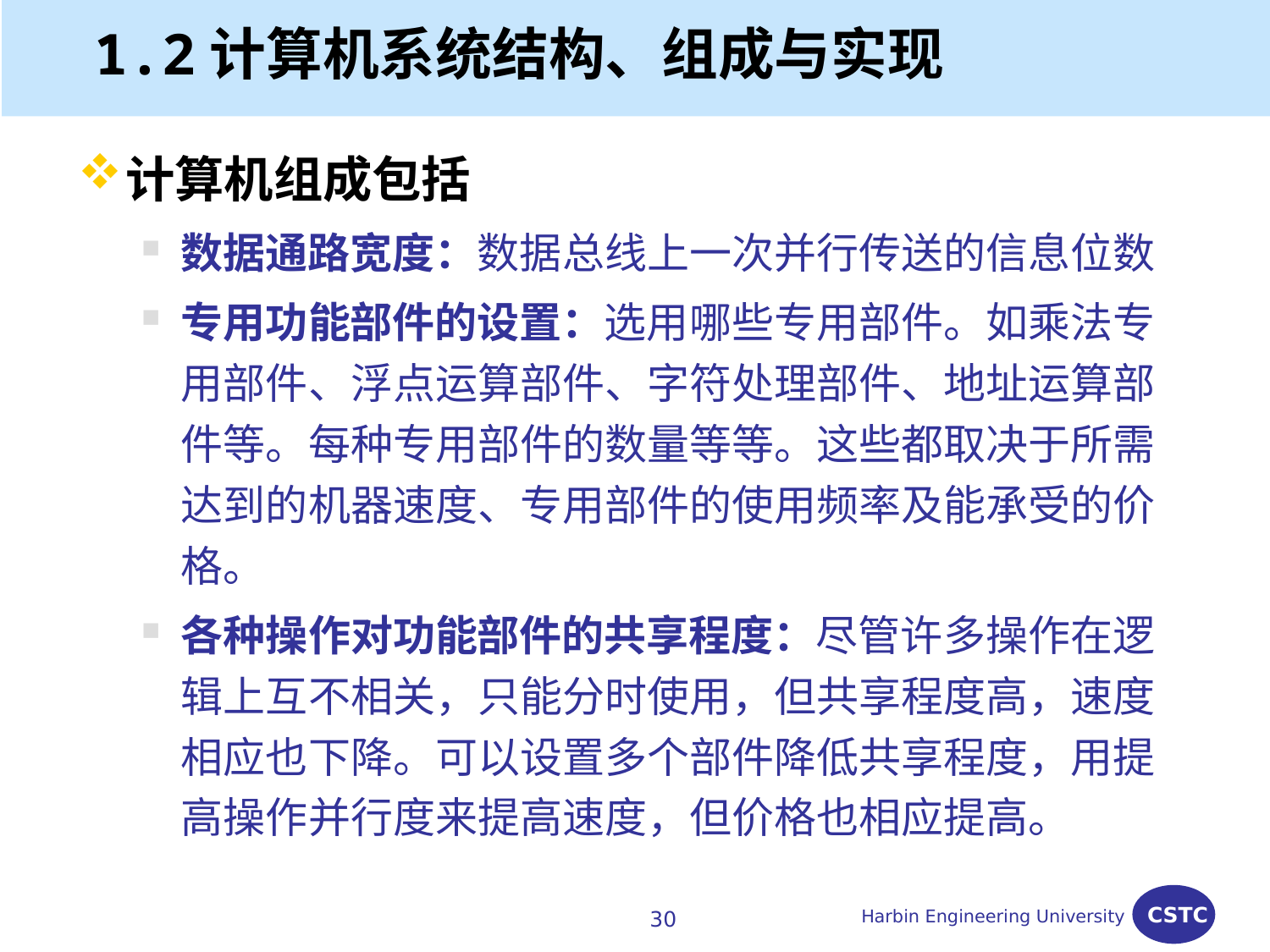

# 1.2计算机系统结构、组成与实现
计算机组成包括
数据通路宽度：数据总线上一次并行传送的信息位数
专用功能部件的设置：选用哪些专用部件。如乘法专用部件、浮点运算部件、字符处理部件、地址运算部件等。每种专用部件的数量等等。这些都取决于所需达到的机器速度、专用部件的使用频率及能承受的价格。
各种操作对功能部件的共享程度：尽管许多操作在逻辑上互不相关，只能分时使用，但共享程度高，速度相应也下降。可以设置多个部件降低共享程度，用提高操作并行度来提高速度，但价格也相应提高。

30
Harbin Engineering University